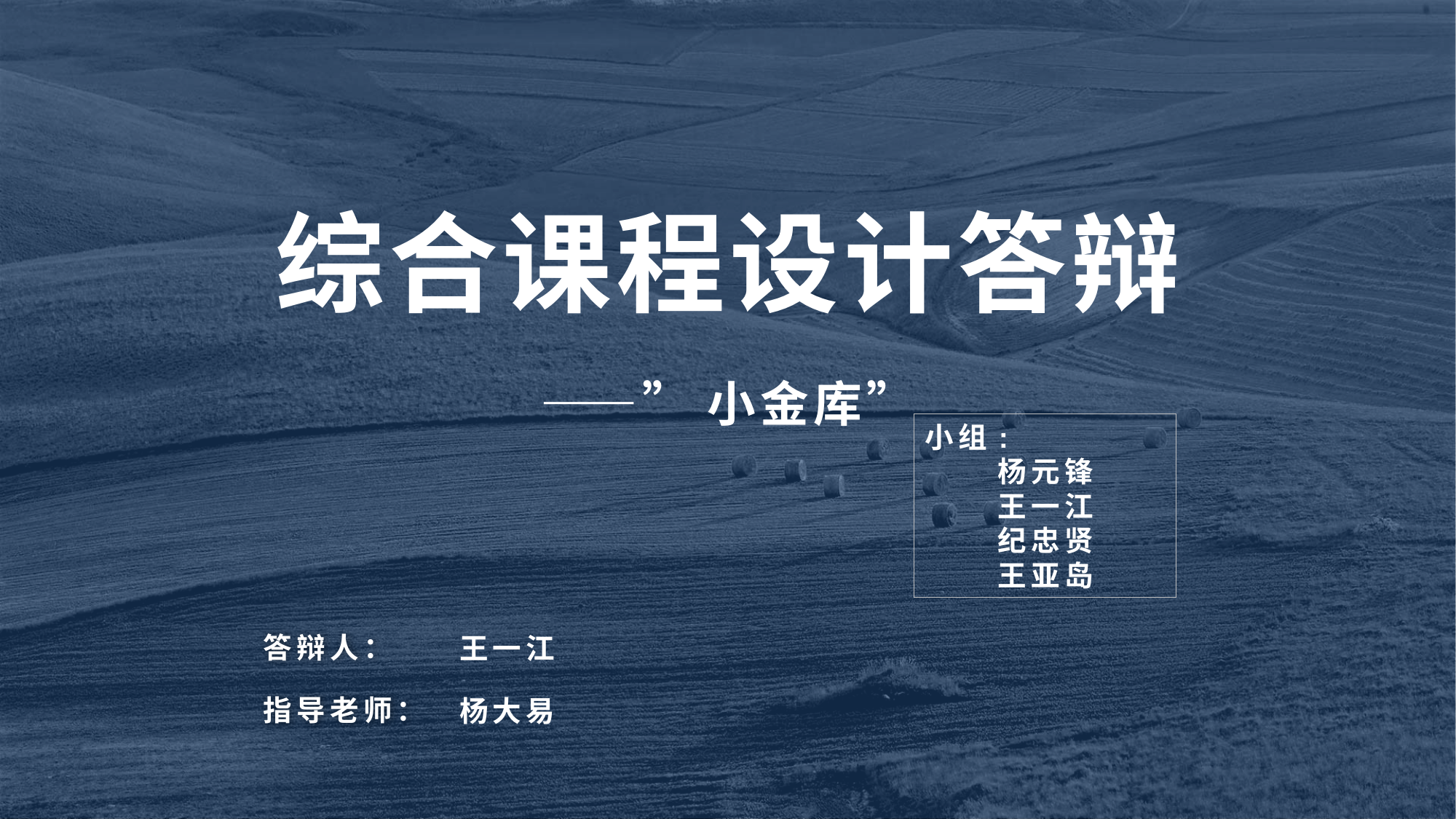

综合课程设计答辩
									——”小金库”
小组:
杨元锋
王一江
纪忠贤
王亚岛
答辩人：
王一江
指导老师：
杨大易